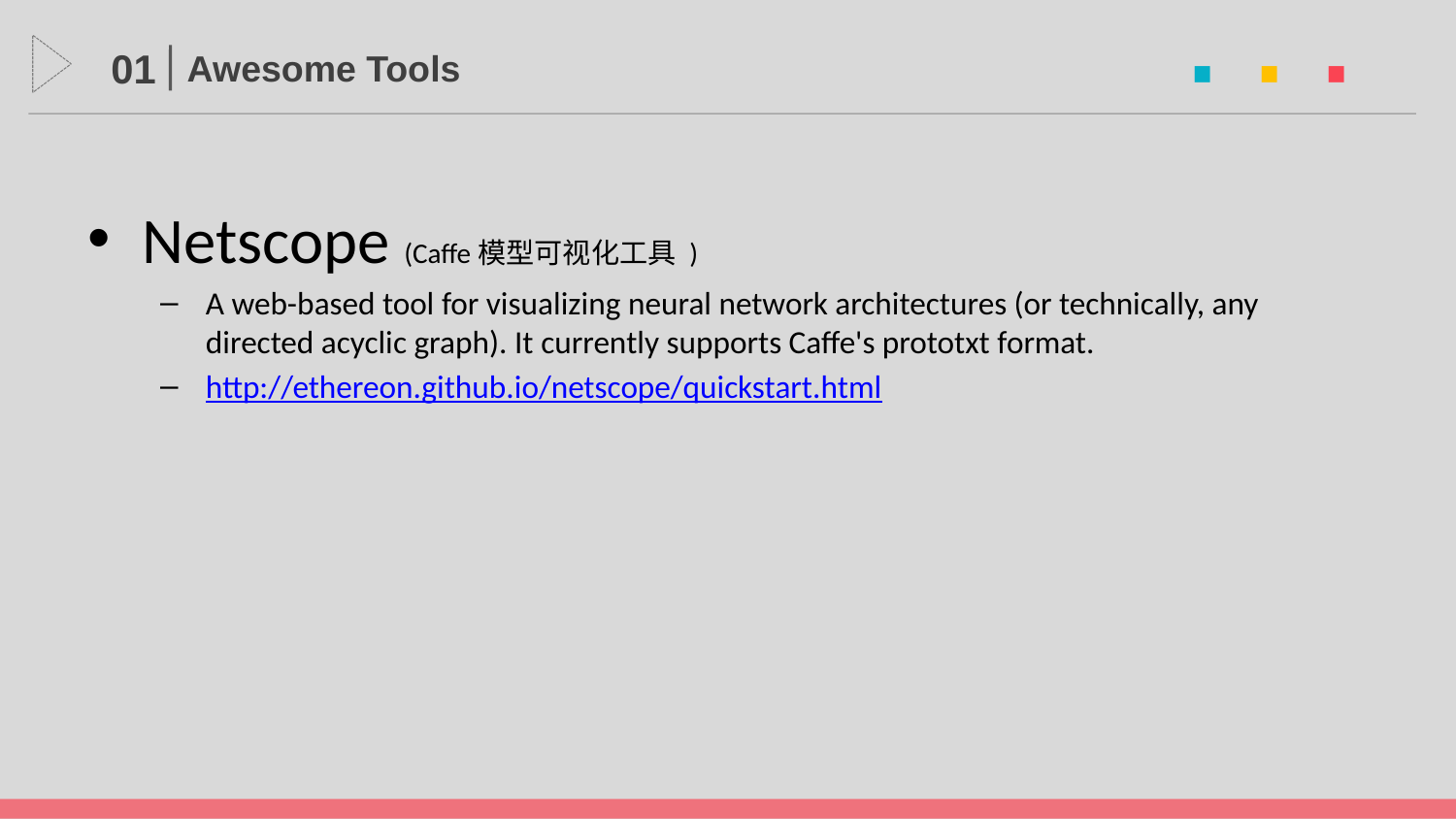

· · ·
01
Awesome Tools

Netscope (Caffe模型可视化工具 )
A web-based tool for visualizing neural network architectures (or technically, any directed acyclic graph). It currently supports Caffe's prototxt format.
http://ethereon.github.io/netscope/quickstart.html